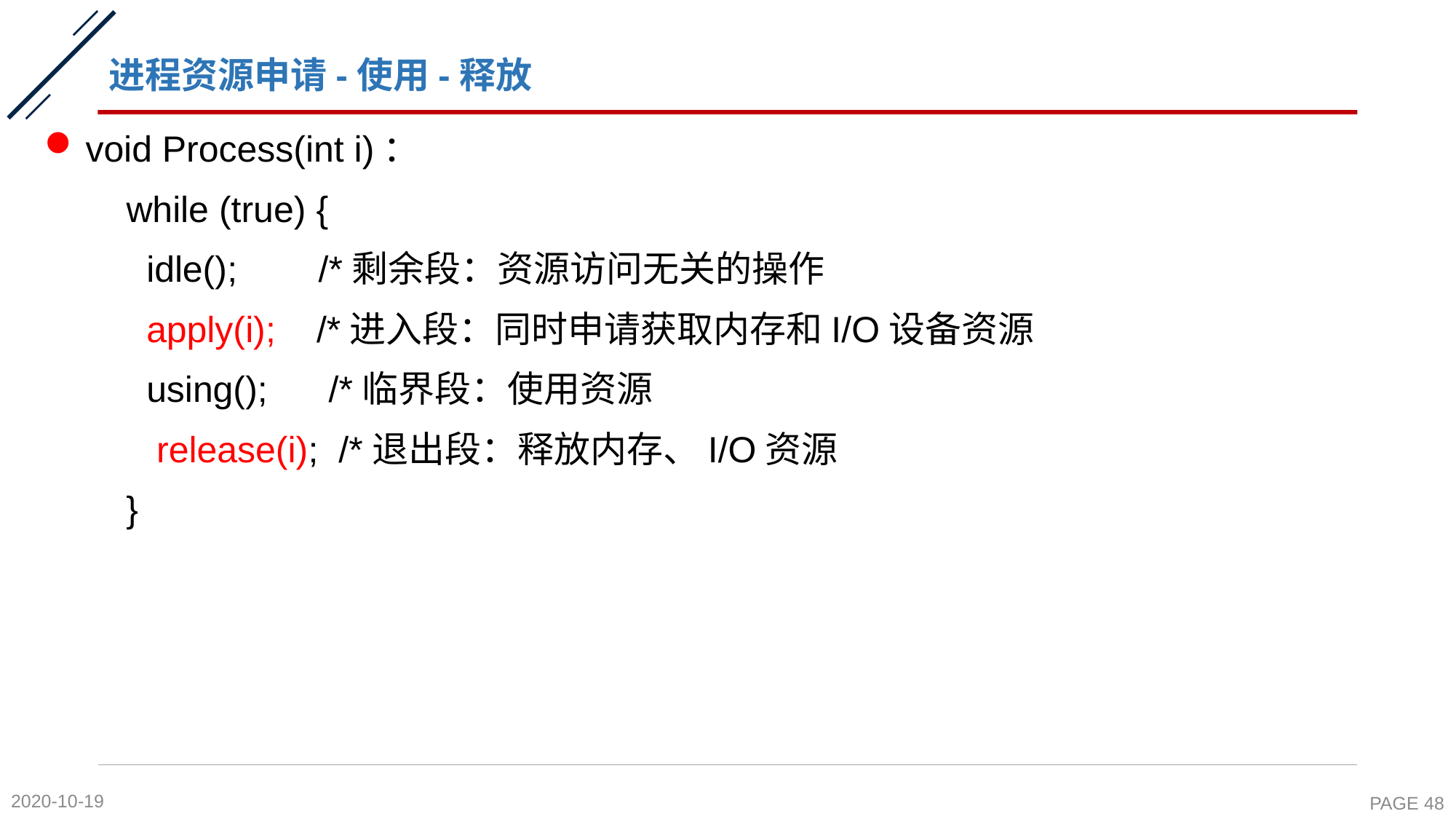

# 进程资源申请-使用-释放
void Process(int i)：
	    while (true) {
          idle();        /*剩余段：资源访问无关的操作
          apply(i);    /*进入段：同时申请获取内存和I/O设备资源
          using();      /*临界段：使用资源
           release(i);  /*退出段：释放内存、I/O资源
        }

2020-10-19
PAGE 48